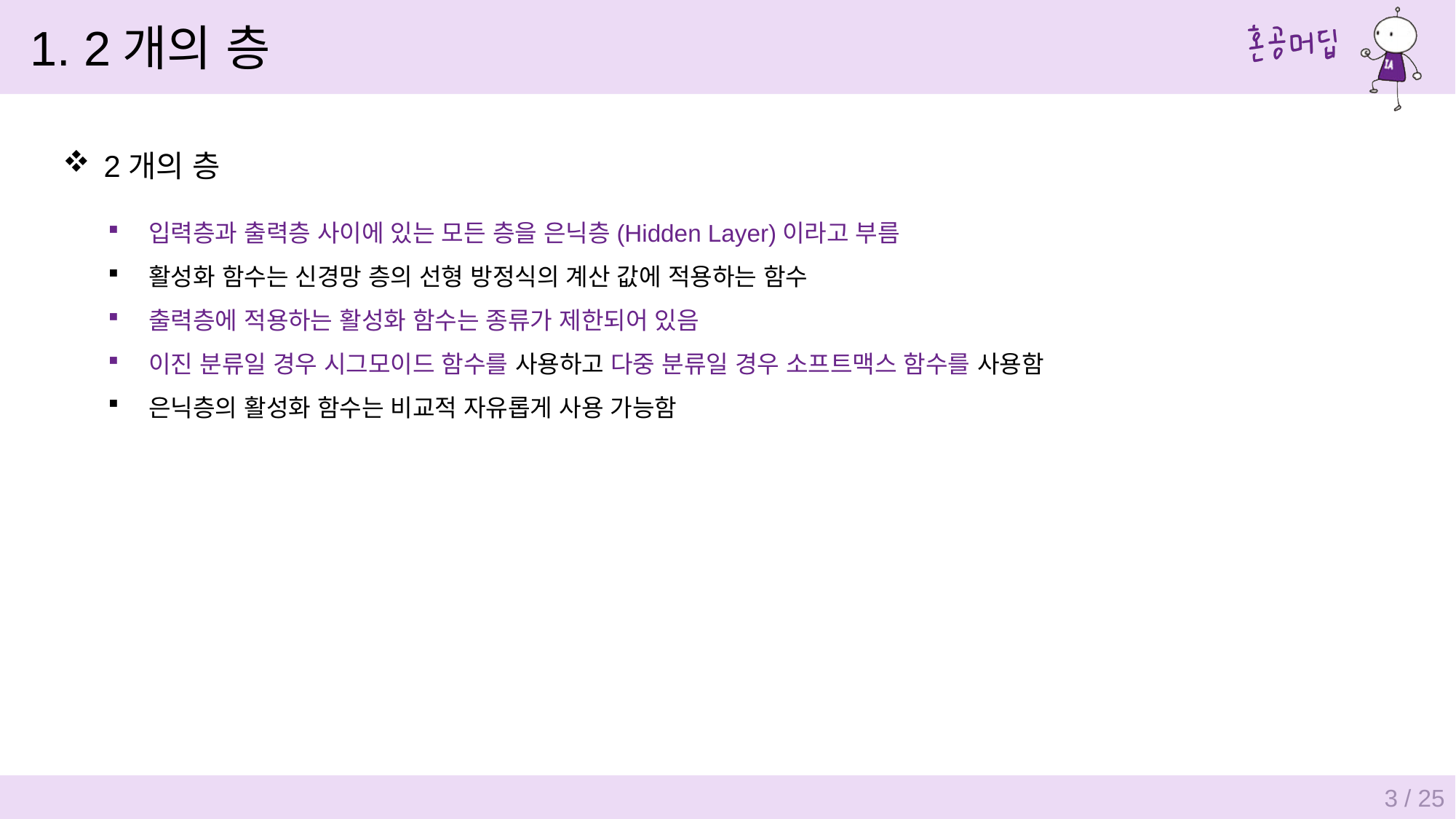

1. 2개의 층
2개의 층
입력층과 출력층 사이에 있는 모든 층을 은닉층(Hidden Layer)이라고 부름
활성화 함수는 신경망 층의 선형 방정식의 계산 값에 적용하는 함수
출력층에 적용하는 활성화 함수는 종류가 제한되어 있음
이진 분류일 경우 시그모이드 함수를 사용하고 다중 분류일 경우 소프트맥스 함수를 사용함
은닉층의 활성화 함수는 비교적 자유롭게 사용 가능함
3 / 25